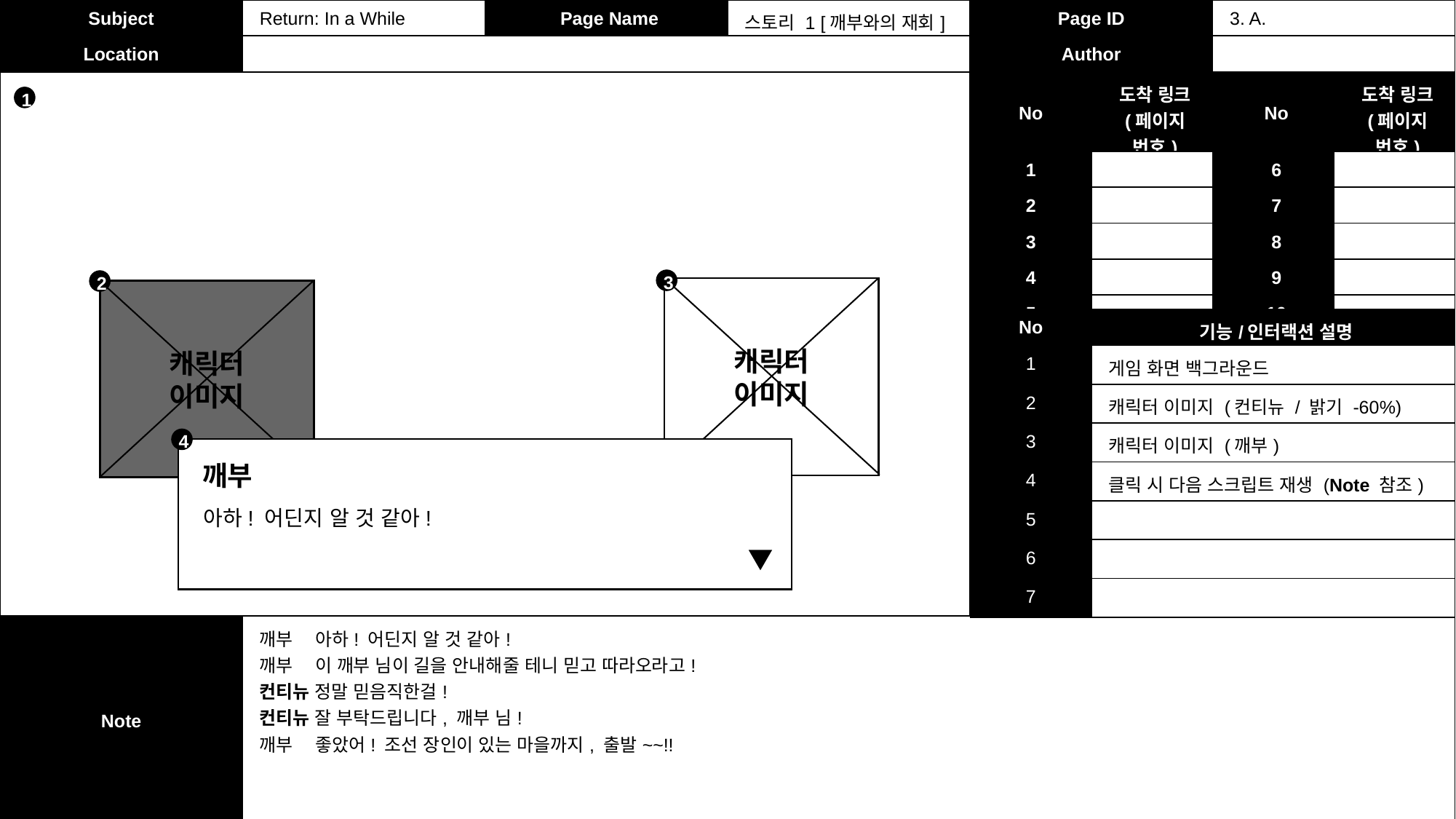

| Subject | Return: In a While | Page Name | 스토리 1 [깨부와의 재회] | Page ID | 3. A. |
| --- | --- | --- | --- | --- | --- |
| Location |  |  |  | Author |  |

| No | 도착 링크 (페이지 번호) | No | 도착 링크 (페이지 번호) |
| --- | --- | --- | --- |
| 1 |  | 6 |  |
| 2 |  | 7 |  |
| 3 |  | 8 |  |
| 4 |  | 9 |  |
| 5 |  | 10 |  |
1
3
2

캐릭터
이미지

캐릭터
이미지
| No | 기능/인터랙션 설명 |
| --- | --- |
| 1 | 게임 화면 백그라운드 |
| 2 | 캐릭터 이미지 (컨티뉴 / 밝기 -60%) |
| 3 | 캐릭터 이미지 (깨부) |
| 4 | 클릭 시 다음 스크립트 재생 (Note 참조) |
| 5 |  |
| 6 |  |
| 7 |  |
4

깨부
아하! 어딘지 알 것 같아!

| Note | 깨부 아하! 어딘지 알 것 같아! 깨부 이 깨부 님이 길을 안내해줄 테니 믿고 따라오라고! 컨티뉴 정말 믿음직한걸! 컨티뉴 잘 부탁드립니다, 깨부 님! 깨부 좋았어! 조선 장인이 있는 마을까지, 출발~~!! |
| --- | --- |